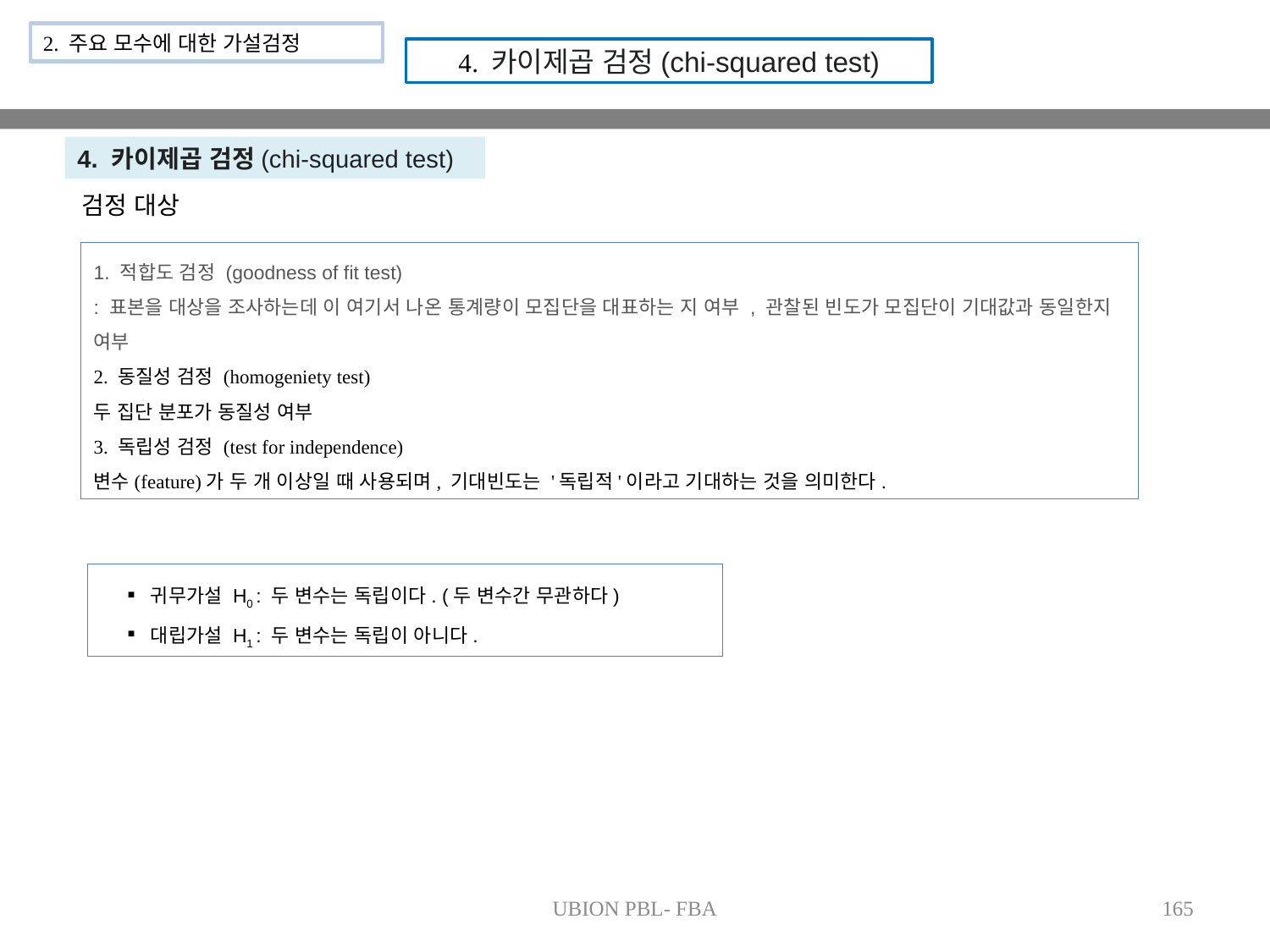

2. 주요 모수에 대한 가설검정

4. 카이제곱 검정(chi-squared test)

4. 카이제곱 검정(chi-squared test)
검정 대상
1. 적합도 검정 (goodness of fit test)
: 표본을 대상을 조사하는데 이 여기서 나온 통계량이 모집단을 대표하는 지 여부 , 관찰된 빈도가 모집단이 기대값과 동일한지 여부
2. 동질성 검정 (homogeniety test)
두 집단 분포가 동질성 여부
3. 독립성 검정 (test for independence)
변수(feature)가 두 개 이상일 때 사용되며, 기대빈도는 '독립적'이라고 기대하는 것을 의미한다.
귀무가설 H0 : 두 변수는 독립이다. (두 변수간 무관하다)
대립가설 H1 : 두 변수는 독립이 아니다.

UBION PBL- FBA
165